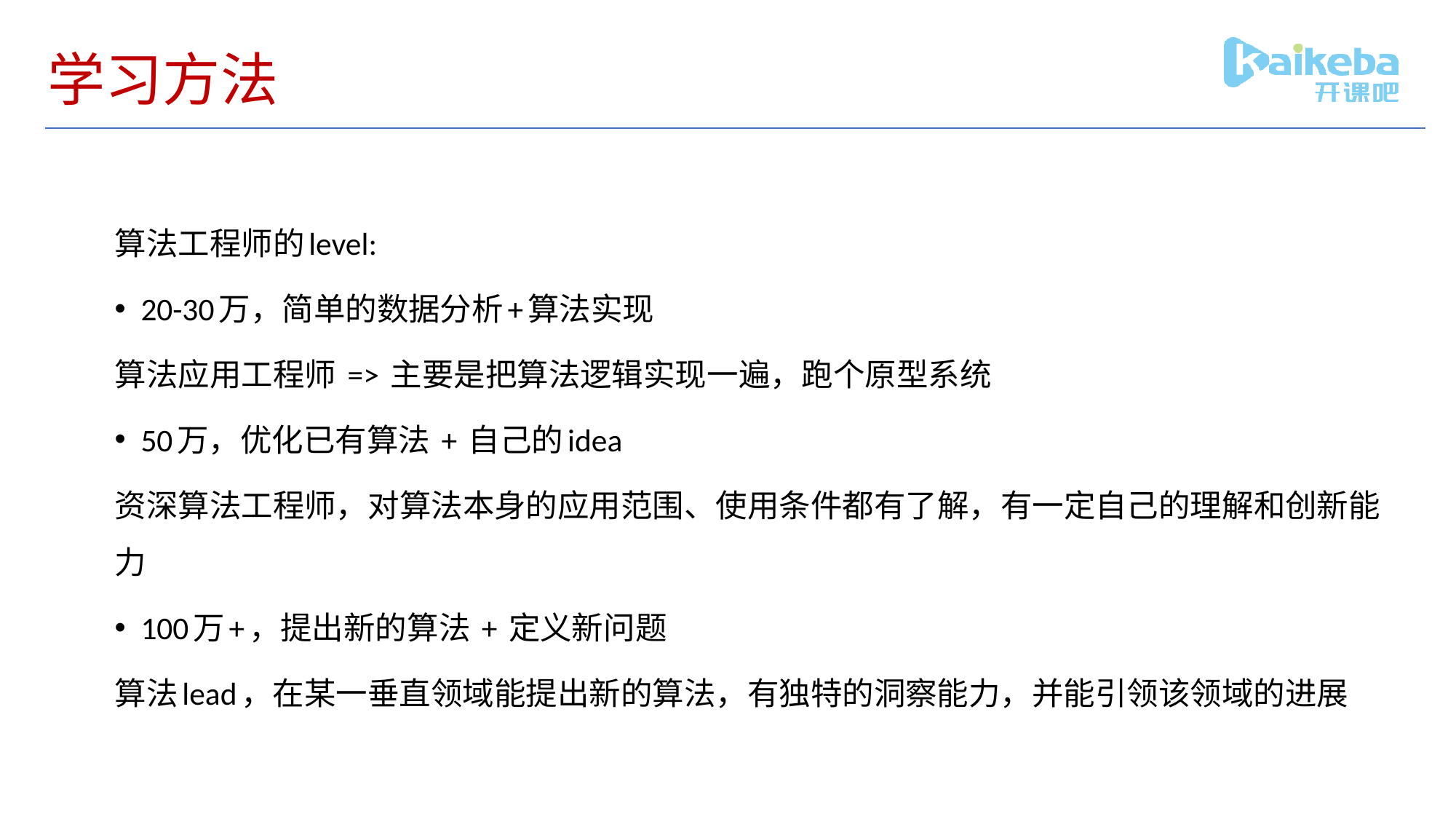

# 学习方法
算法工程师的level:
20-30万，简单的数据分析+算法实现
算法应用工程师 => 主要是把算法逻辑实现一遍，跑个原型系统
50万，优化已有算法 + 自己的idea
资深算法工程师，对算法本身的应用范围、使用条件都有了解，有一定自己的理解和创新能力
100万+，提出新的算法 + 定义新问题
算法lead，在某一垂直领域能提出新的算法，有独特的洞察能力，并能引领该领域的进展